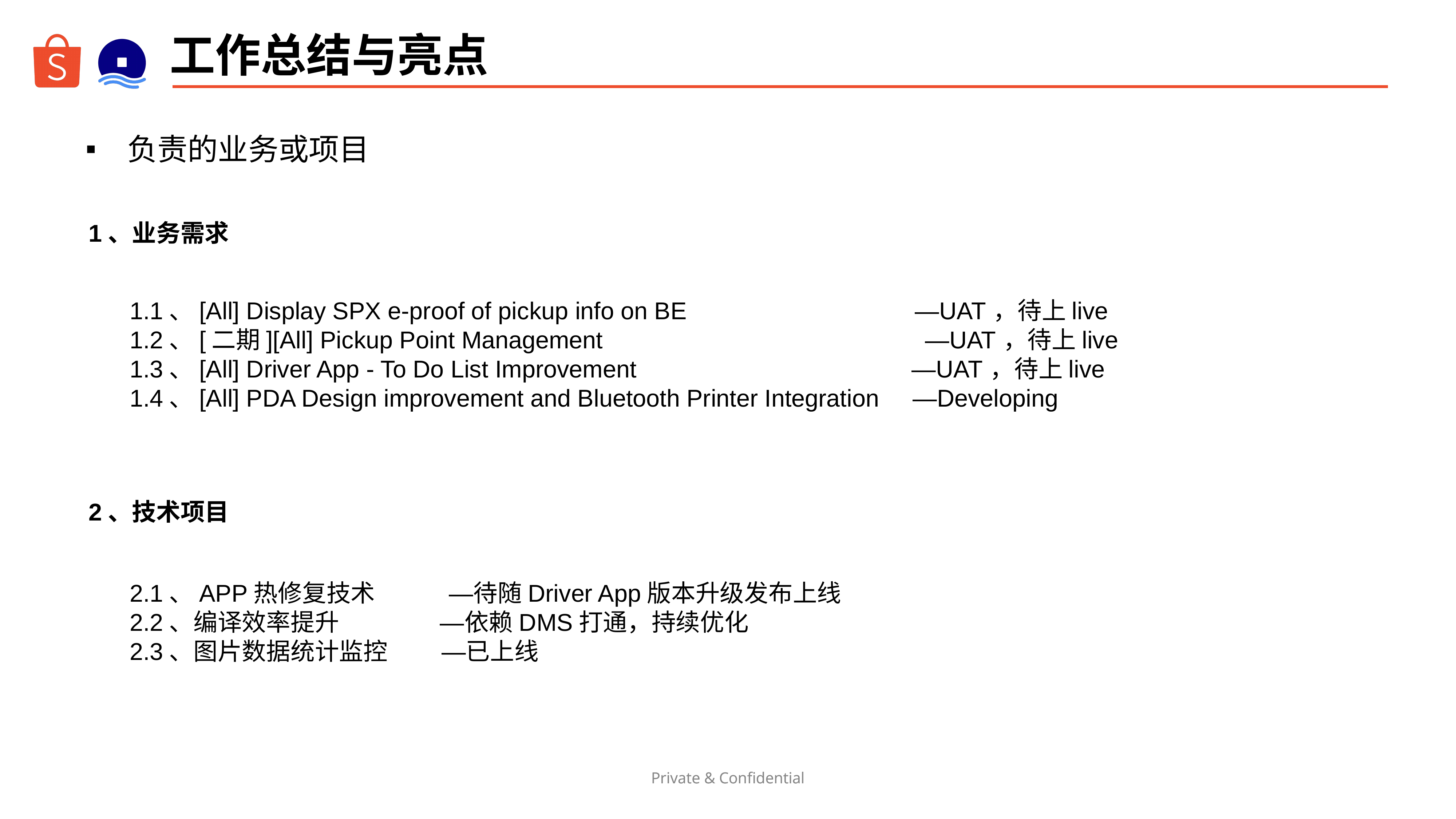

# 工作总结与亮点
负责的业务或项目

1、业务需求
1.1、[All] Display SPX e-proof of pickup info on BE                                  —UAT，待上live
1.2、[二期][All] Pickup Point Management                                                —UAT，待上live
1.3、[All] Driver App - To Do List Improvement                                         —UAT，待上live
1.4、[All] PDA Design improvement and Bluetooth Printer Integration     —Developing
2、技术项目
2.1、APP热修复技术           —待随Driver App版本升级发布上线
2.2、编译效率提升               —依赖DMS打通，持续优化
2.3、图片数据统计监控        —已上线
Private & Confidential